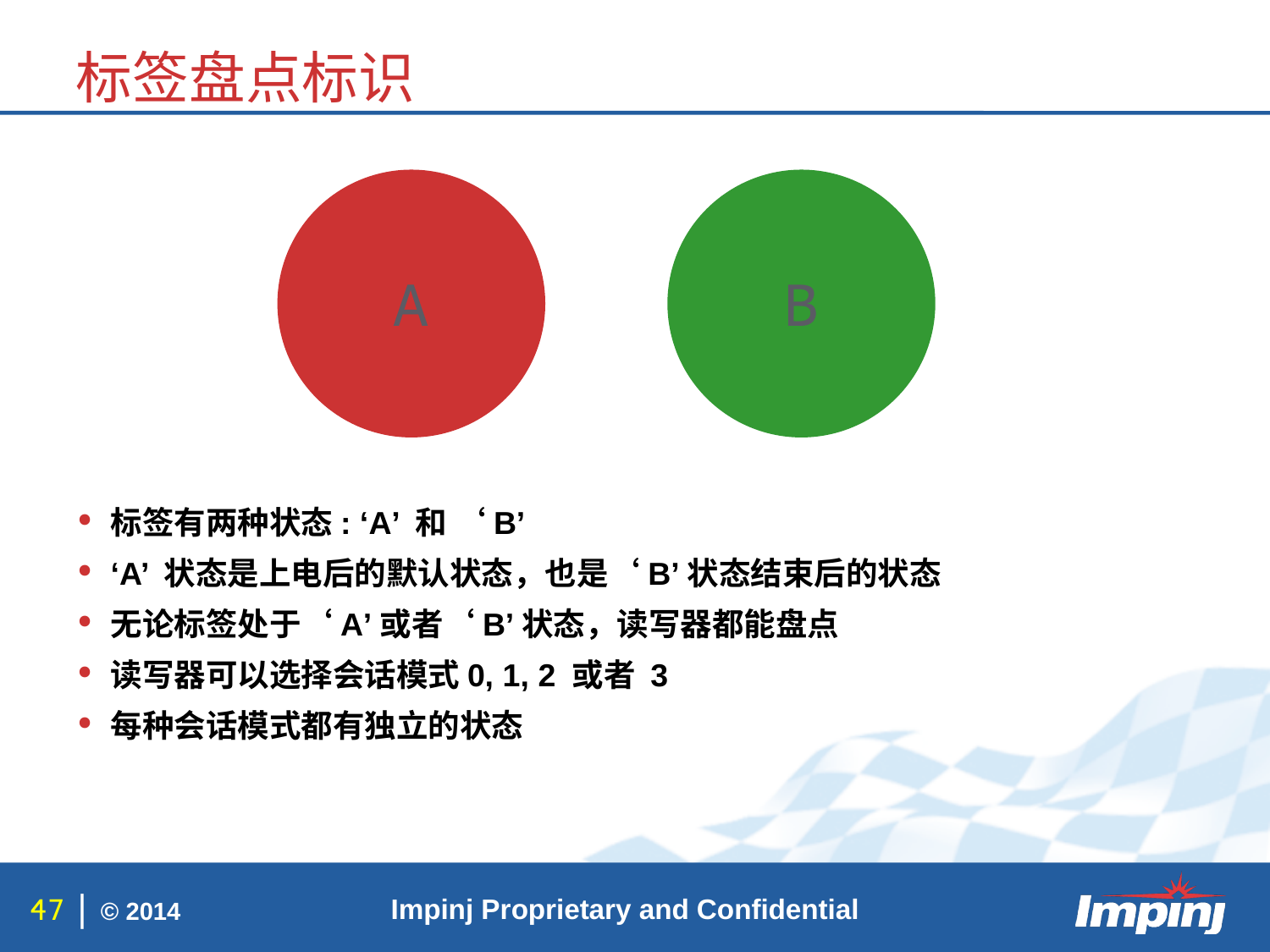

标签盘点标识
A
B
标签有两种状态: ‘A’ 和 ‘B’
‘A’ 状态是上电后的默认状态，也是‘B’状态结束后的状态
无论标签处于‘A’或者‘B’状态，读写器都能盘点
读写器可以选择会话模式0, 1, 2 或者 3
每种会话模式都有独立的状态